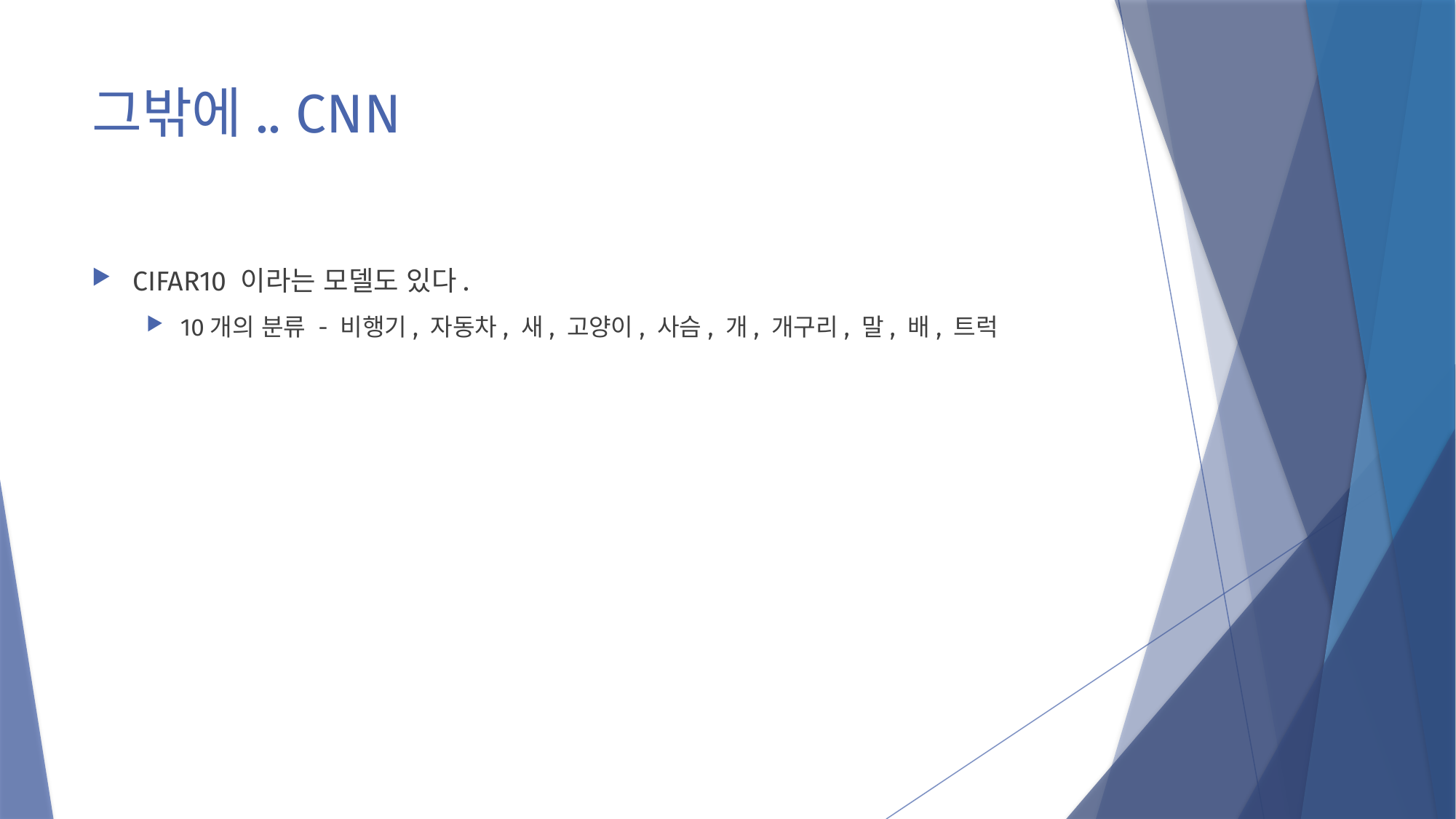

# 그밖에.. CNN
CIFAR10 이라는 모델도 있다.
10개의 분류 - 비행기, 자동차, 새, 고양이, 사슴, 개, 개구리, 말, 배, 트럭